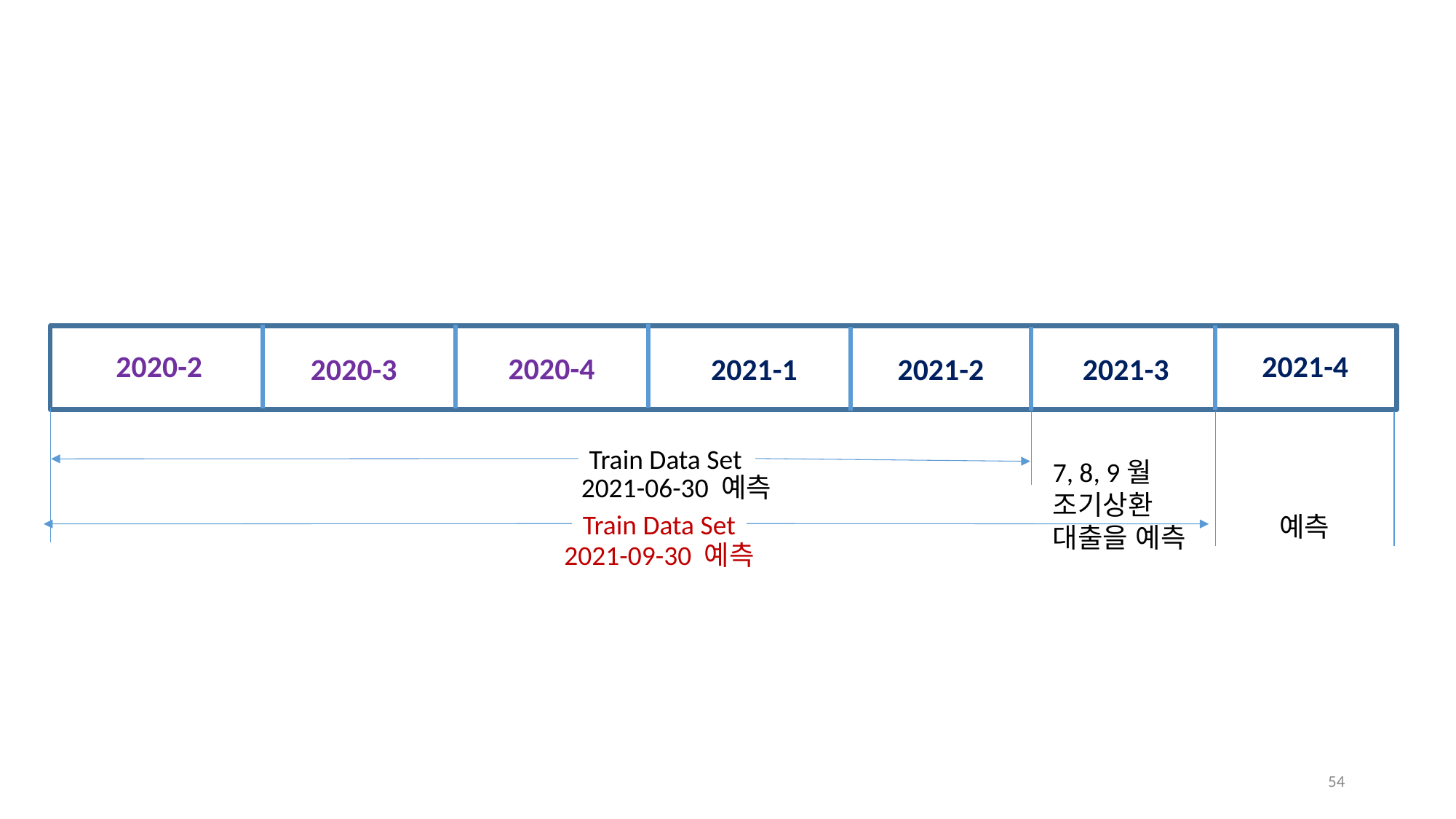

2021-4
2020-2
2020-4
2021-3
2020-3
2021-1
2021-2
Train Data Set
7, 8, 9월
조기상환
대출을 예측
2021-06-30 예측
Train Data Set
예측
2021-09-30 예측
54